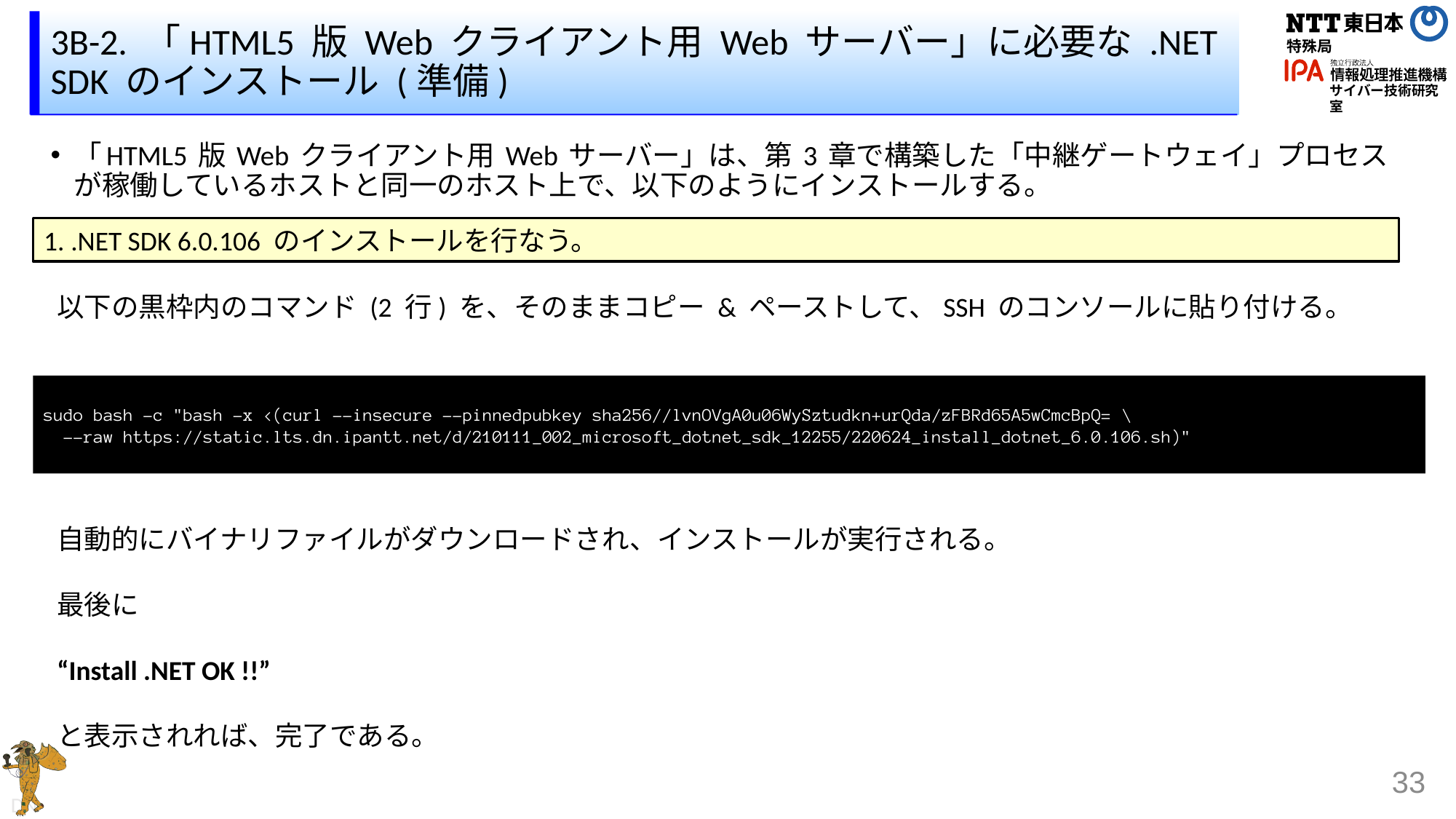

# 3B-2. 「HTML5 版 Web クライアント用 Web サーバー」に必要な .NET SDK のインストール (準備)
「HTML5 版 Web クライアント用 Web サーバー」は、第 3 章で構築した「中継ゲートウェイ」プロセスが稼働しているホストと同一のホスト上で、以下のようにインストールする。
1. .NET SDK 6.0.106 のインストールを行なう。
以下の黒枠内のコマンド (2 行) を、そのままコピー & ペーストして、SSH のコンソールに貼り付ける。

sudo bash -c "bash -x <(curl --insecure --pinnedpubkey sha256//lvnOVgA0u06WySztudkn+urQda/zFBRd65A5wCmcBpQ= \
  --raw https://static.lts.dn.ipantt.net/d/210111_002_microsoft_dotnet_sdk_12255/220624_install_dotnet_6.0.106.sh)"

自動的にバイナリファイルがダウンロードされ、インストールが実行される。

最後に

“Install .NET OK !!”

と表示されれば、完了である。
33